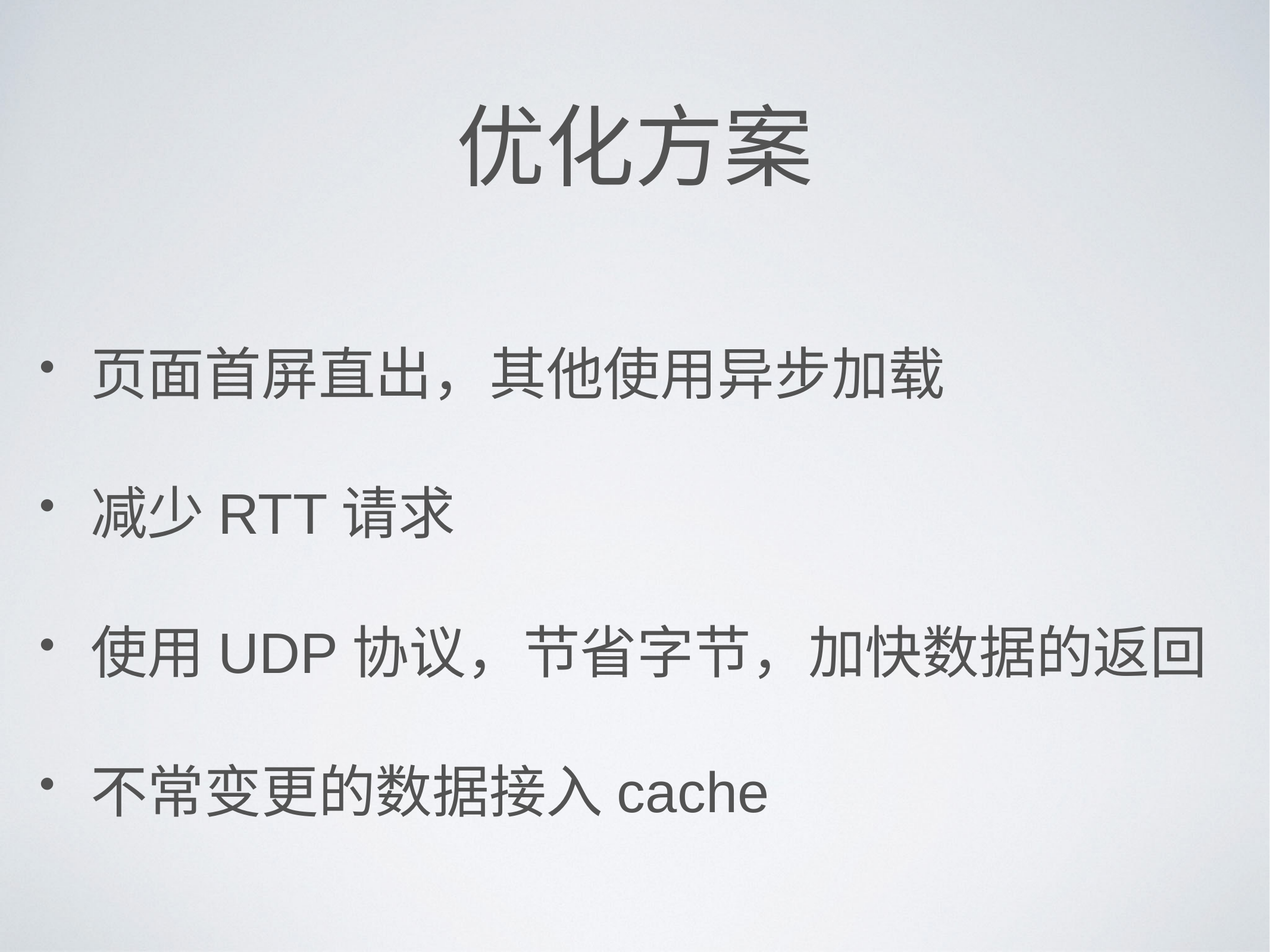

# 优化方案
页面首屏直出，其他使用异步加载
减少RTT请求
使用UDP协议，节省字节，加快数据的返回
不常变更的数据接入cache
54